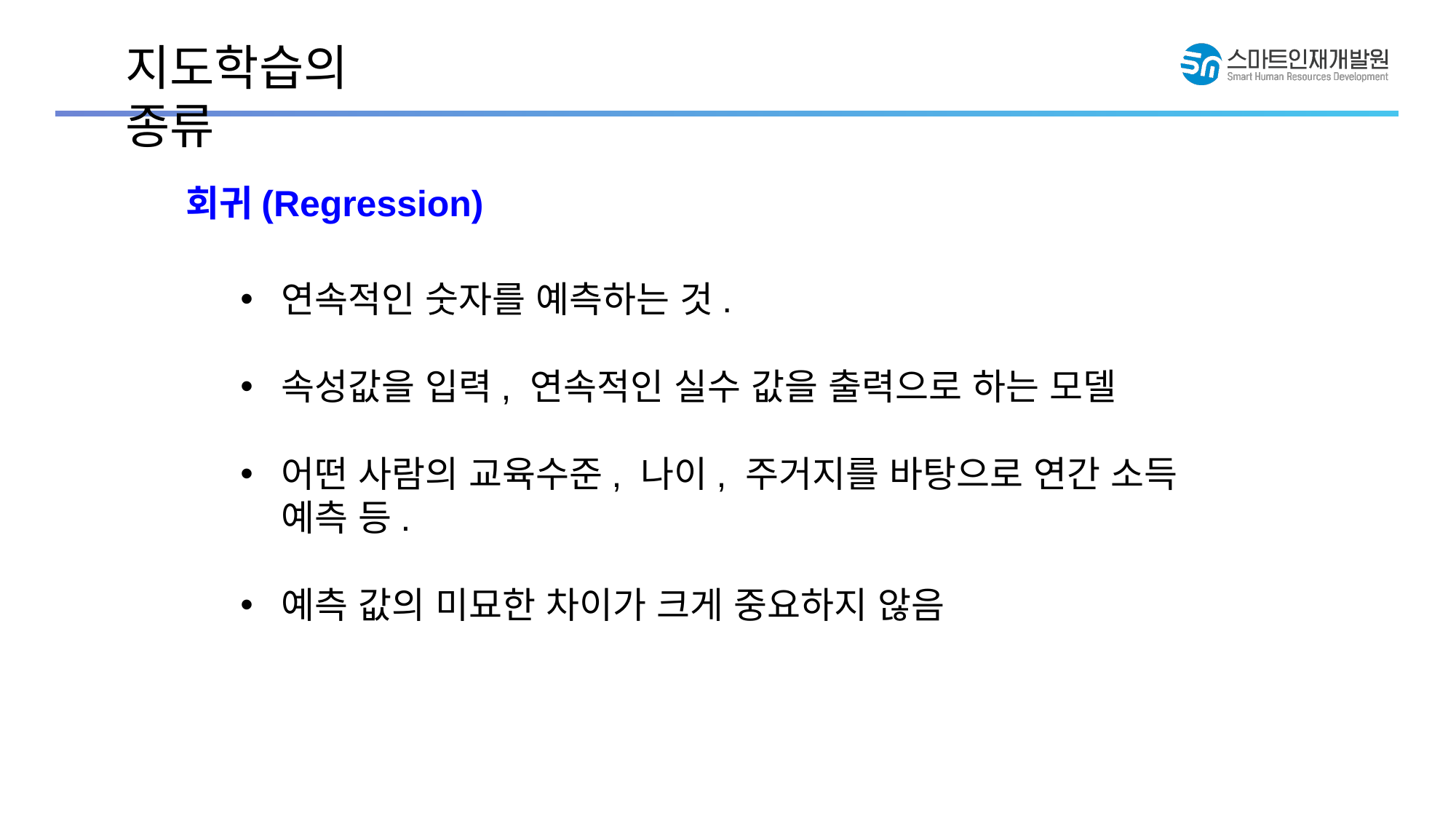

지도학습의 종류
회귀(Regression)
연속적인 숫자를 예측하는 것.

속성값을 입력, 연속적인 실수 값을 출력으로 하는 모델

어떤 사람의 교육수준, 나이, 주거지를 바탕으로 연간 소득 예측 등.

예측 값의 미묘한 차이가 크게 중요하지 않음